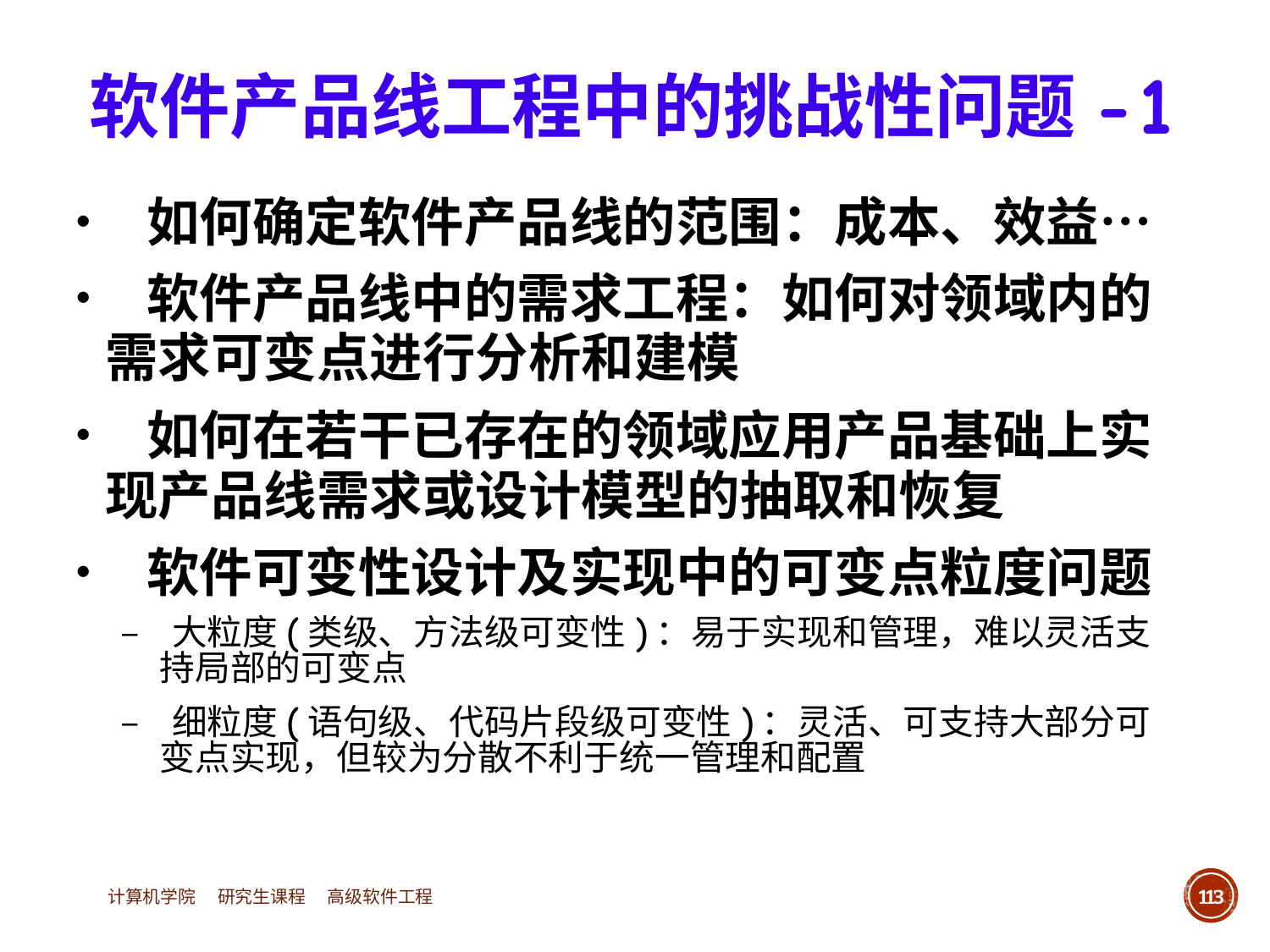

软件产品线工程中的挑战性问题-1

•  如何确定软件产品线的范围：成本、效益…
•  软件产品线中的需求工程：如何对领域内的
		需求可变点进行分析和建模
•  如何在若干已存在的领域应用产品基础上实
		现产品线需求或设计模型的抽取和恢复
•  软件可变性设计及实现中的可变点粒度问题
			–   大粒度(类级、方法级可变性)：易于实现和管理，难以灵活支
				持局部的可变点
			–   细粒度(语句级、代码片段级可变性)：灵活、可支持大部分可
				变点实现，但较为分散不利于统一管理和配置
计算机学院    研究生课程    高级软件工程
113